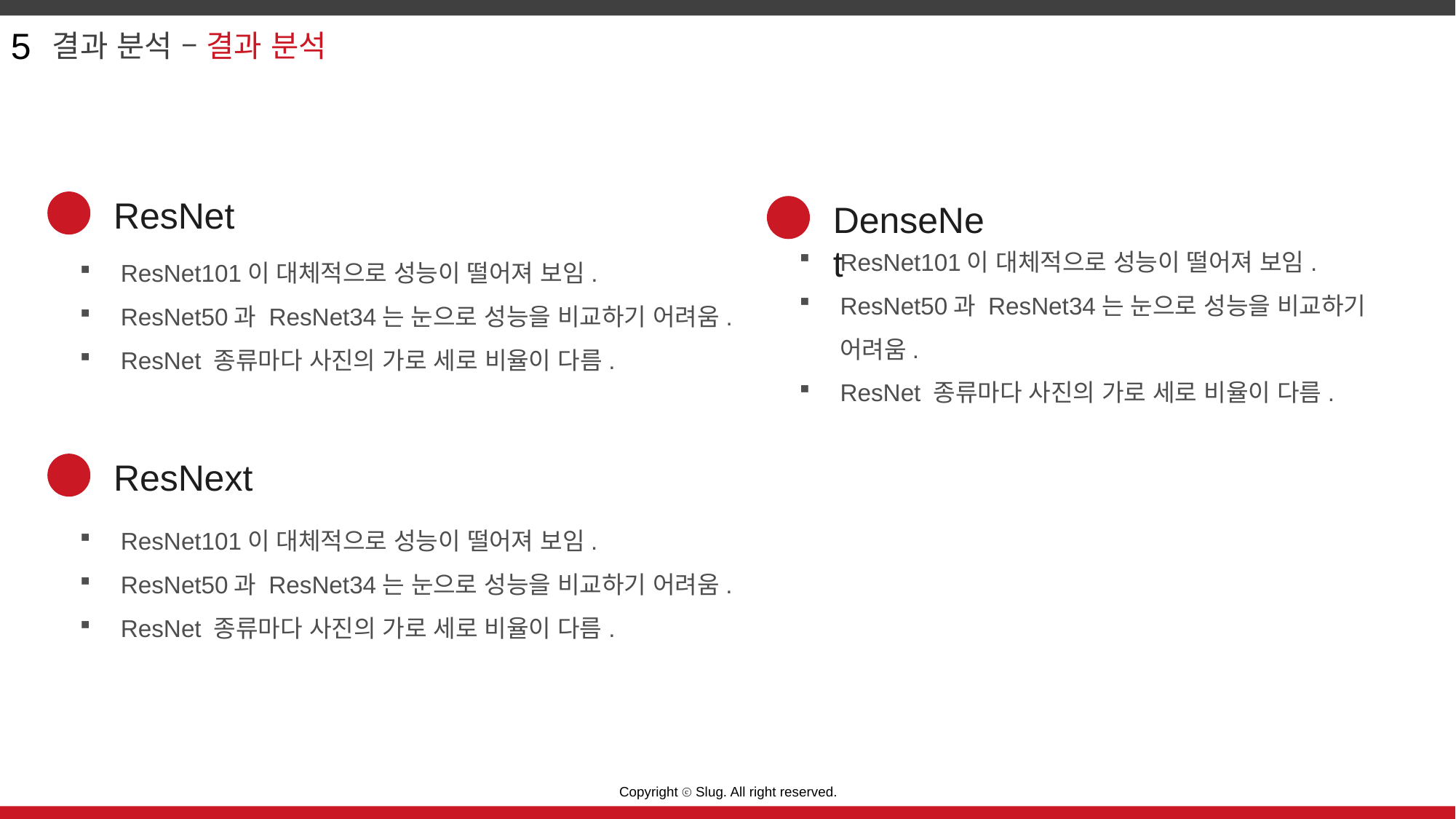

5
결과 분석 – 결과 분석
ResNet

DenseNet

ResNet101이 대체적으로 성능이 떨어져 보임.
ResNet50과 ResNet34는 눈으로 성능을 비교하기 어려움.
ResNet 종류마다 사진의 가로 세로 비율이 다름.
ResNet101이 대체적으로 성능이 떨어져 보임.
ResNet50과 ResNet34는 눈으로 성능을 비교하기 어려움.
ResNet 종류마다 사진의 가로 세로 비율이 다름.
ResNext

ResNet101이 대체적으로 성능이 떨어져 보임.
ResNet50과 ResNet34는 눈으로 성능을 비교하기 어려움.
ResNet 종류마다 사진의 가로 세로 비율이 다름.